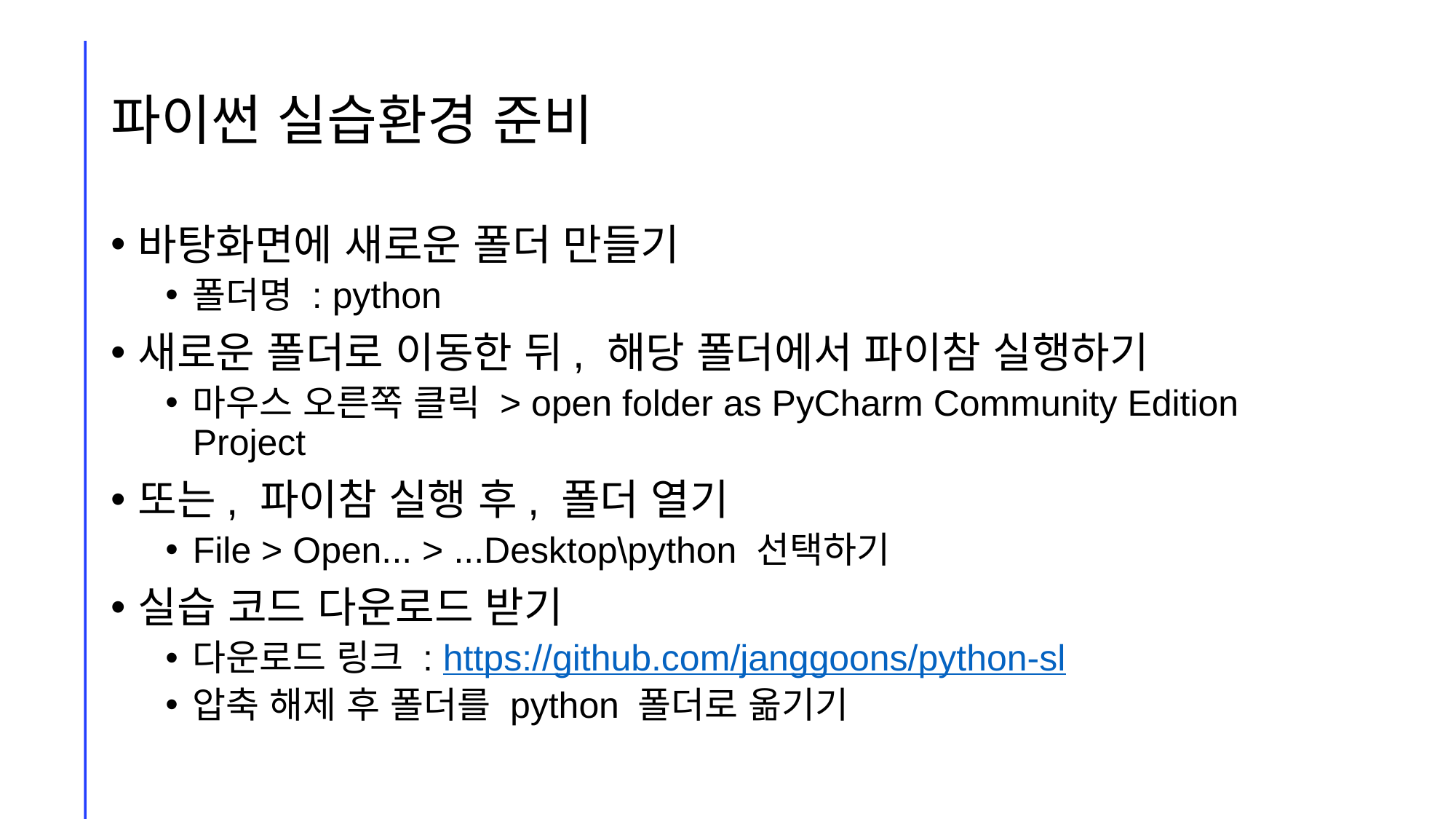

# 파이썬 실습환경 준비
바탕화면에 새로운 폴더 만들기
폴더명 : python
새로운 폴더로 이동한 뒤, 해당 폴더에서 파이참 실행하기
마우스 오른쪽 클릭 > open folder as PyCharm Community Edition Project
또는, 파이참 실행 후, 폴더 열기
File > Open... > ...Desktop\python 선택하기
실습 코드 다운로드 받기
다운로드 링크 : https://github.com/janggoons/python-sl
압축 해제 후 폴더를 python 폴더로 옮기기